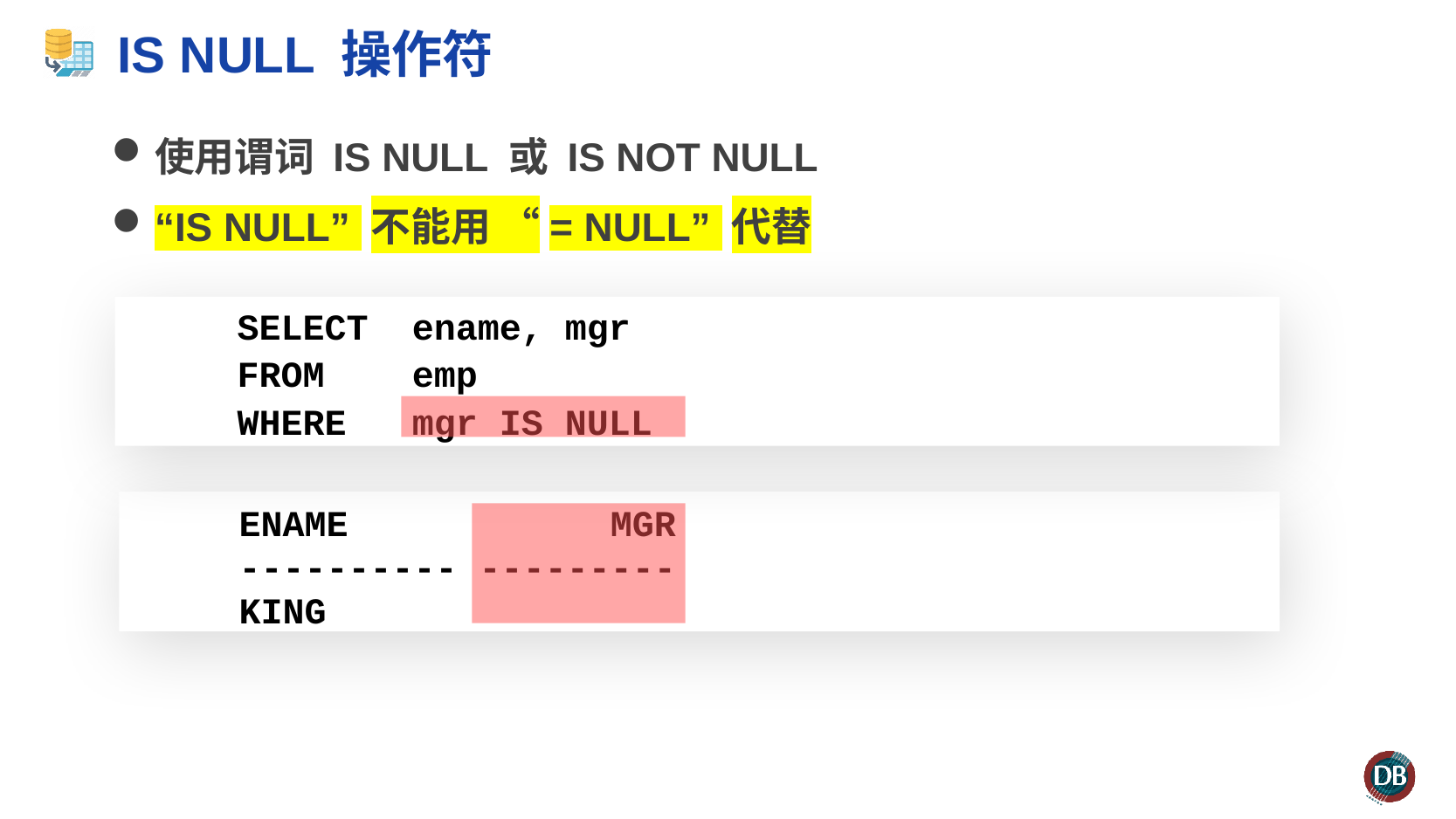

# IS NULL 操作符
使用谓词 IS NULL 或 IS NOT NULL
“IS NULL” 不能用 “= NULL” 代替
     SELECT  ename, mgr
     FROM    emp
     WHERE   mgr IS NULL

     ENAME            MGR
     ---------- ---------
     KING